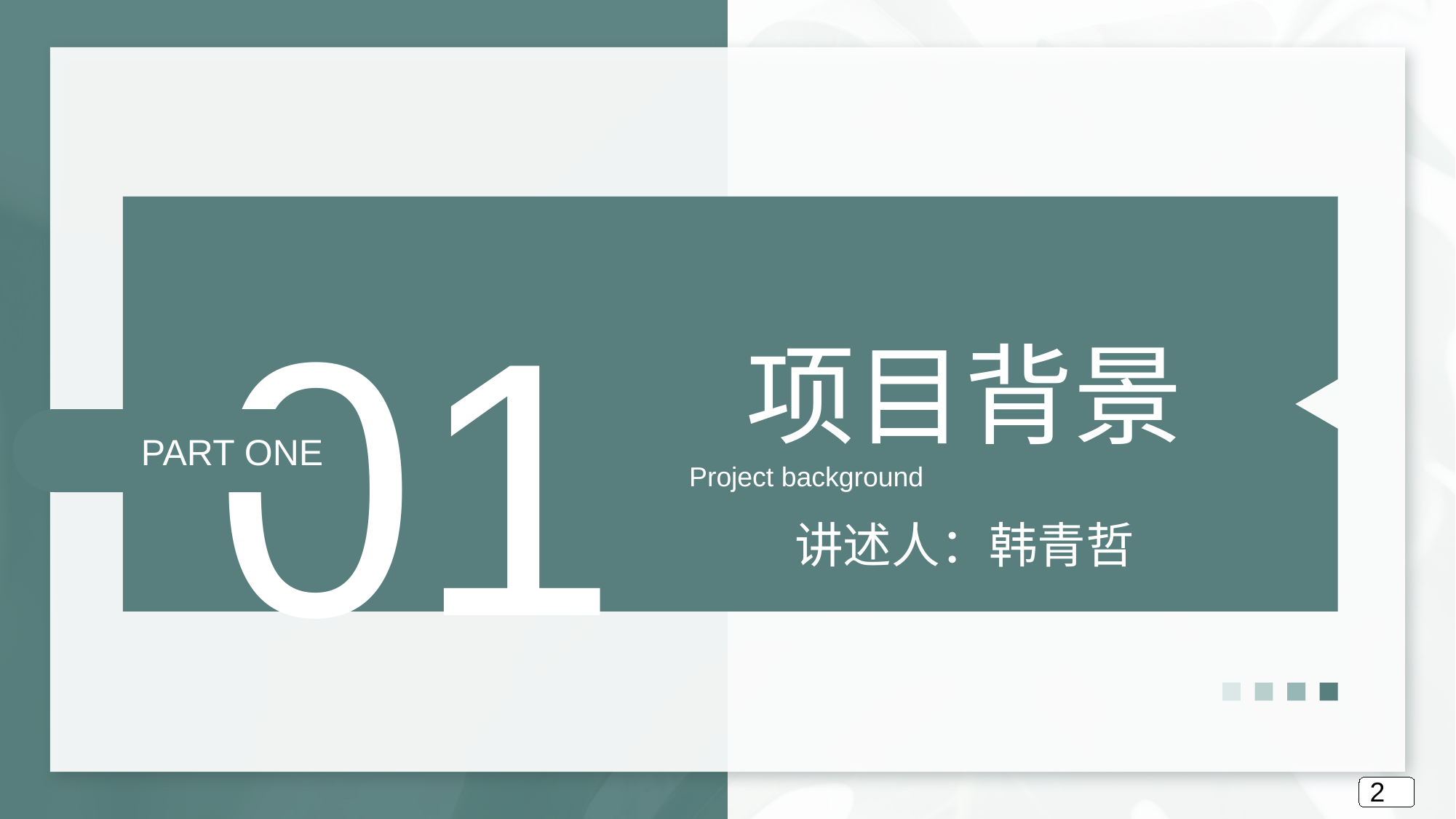

01
项目背景
Project background

PART ONE
讲述人：韩青哲